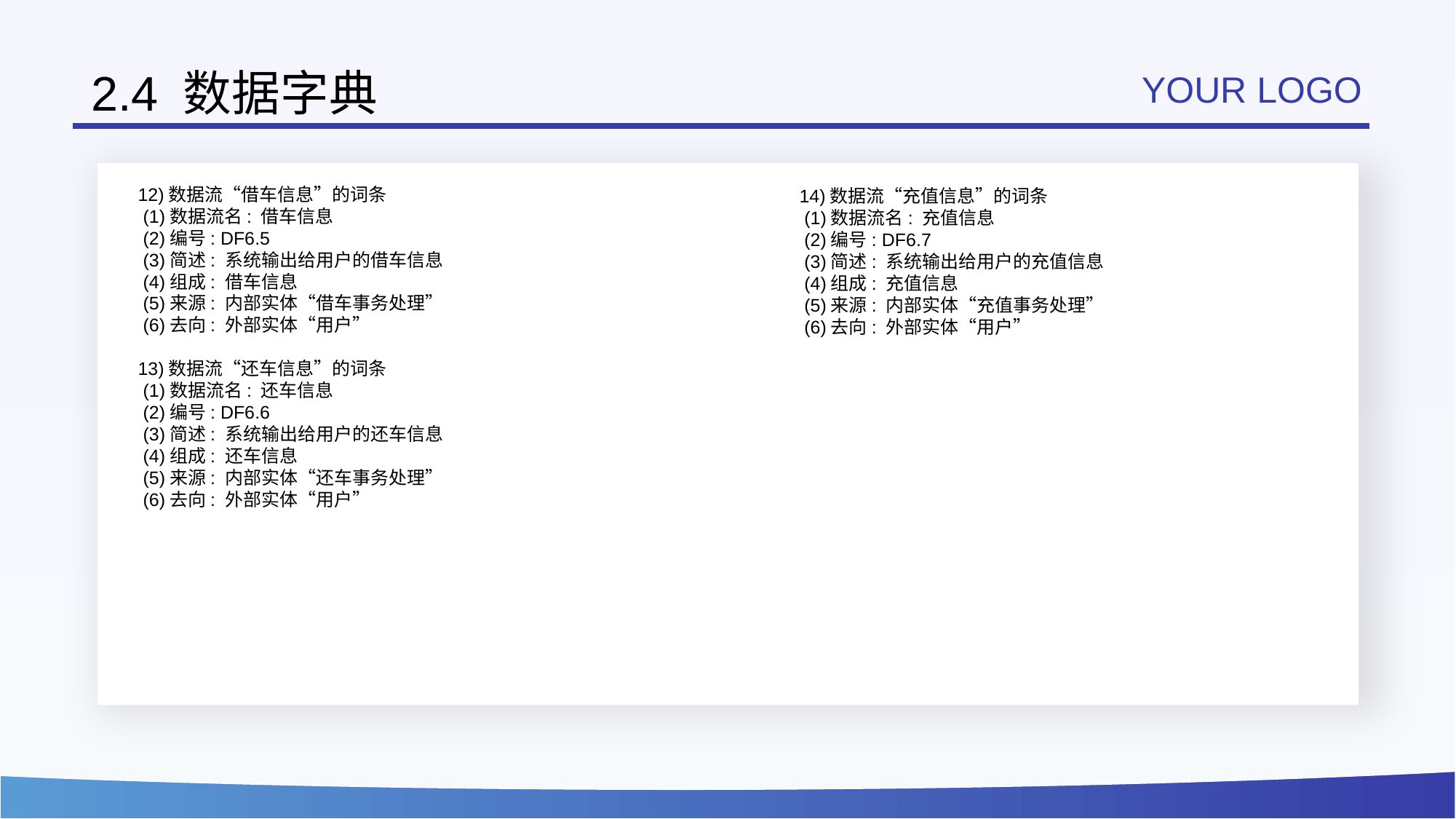

# 2.4 数据字典
YOUR LOGO
0
12)数据流“借车信息”的词条
 (1)数据流名: 借车信息
 (2)编号: DF6.5
 (3)简述: 系统输出给用户的借车信息
 (4)组成: 借车信息
 (5)来源: 内部实体“借车事务处理”
 (6)去向: 外部实体“用户”

13)数据流“还车信息”的词条
 (1)数据流名: 还车信息
 (2)编号: DF6.6
 (3)简述: 系统输出给用户的还车信息
 (4)组成: 还车信息
 (5)来源: 内部实体“还车事务处理”
 (6)去向: 外部实体“用户”

14)数据流“充值信息”的词条
 (1)数据流名: 充值信息
 (2)编号: DF6.7
 (3)简述: 系统输出给用户的充值信息
 (4)组成: 充值信息
 (5)来源: 内部实体“充值事务处理”
 (6)去向: 外部实体“用户”